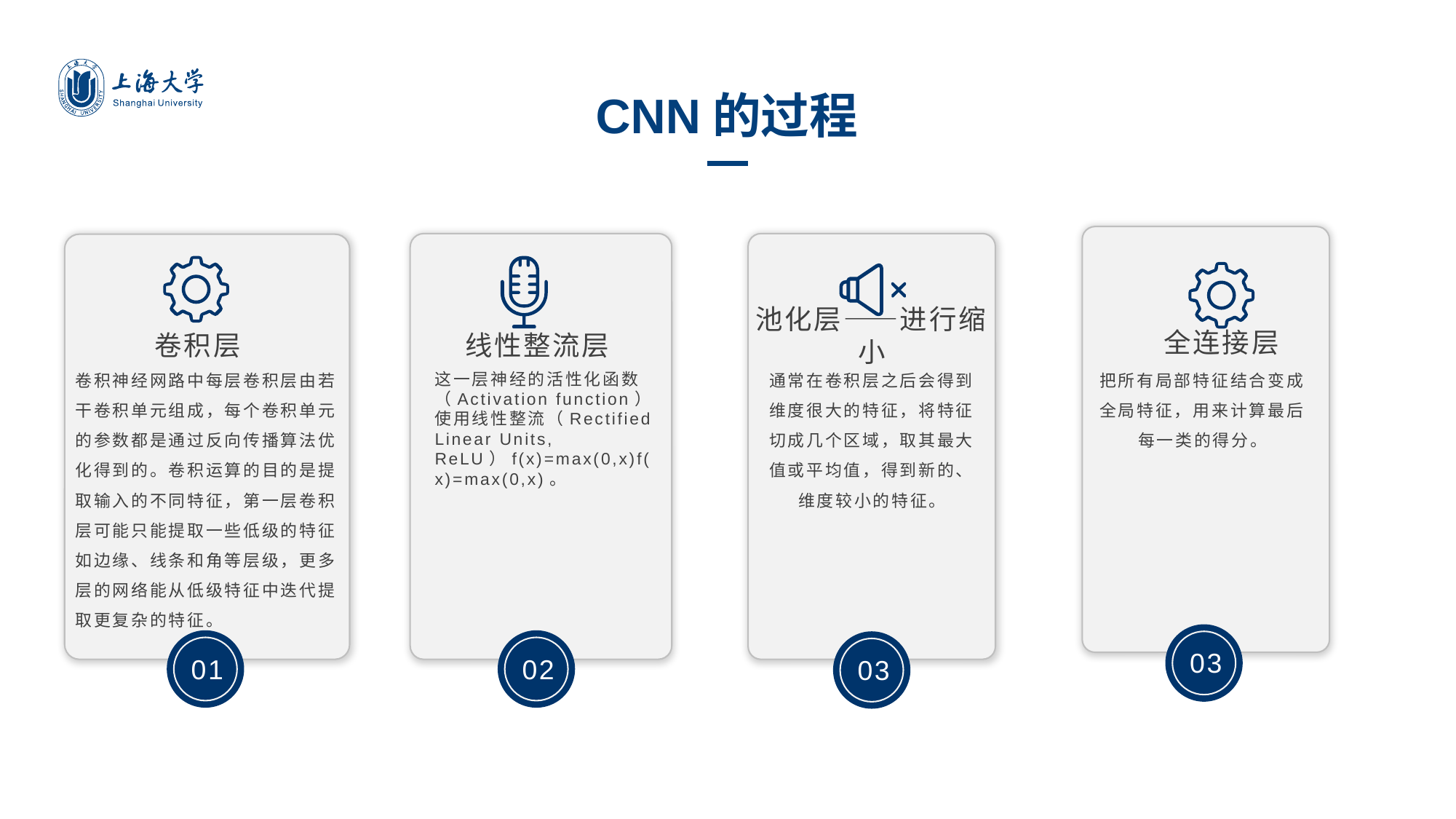

CNN的过程

池化层——进行缩小
全连接层
卷积层
线性整流层
卷积神经网路中每层卷积层由若干卷积单元组成，每个卷积单元的参数都是通过反向传播算法优化得到的。卷积运算的目的是提取输入的不同特征，第一层卷积层可能只能提取一些低级的特征如边缘、线条和角等层级，更多层的网络能从低级特征中迭代提取更复杂的特征。
通常在卷积层之后会得到维度很大的特征，将特征切成几个区域，取其最大值或平均值，得到新的、维度较小的特征。
把所有局部特征结合变成全局特征，用来计算最后每一类的得分。
这一层神经的活性化函数（Activation function）使用线性整流（Rectified Linear Units, ReLU）f(x)=max(0,x)f(x)=max(0,x)。

03

01

02

03